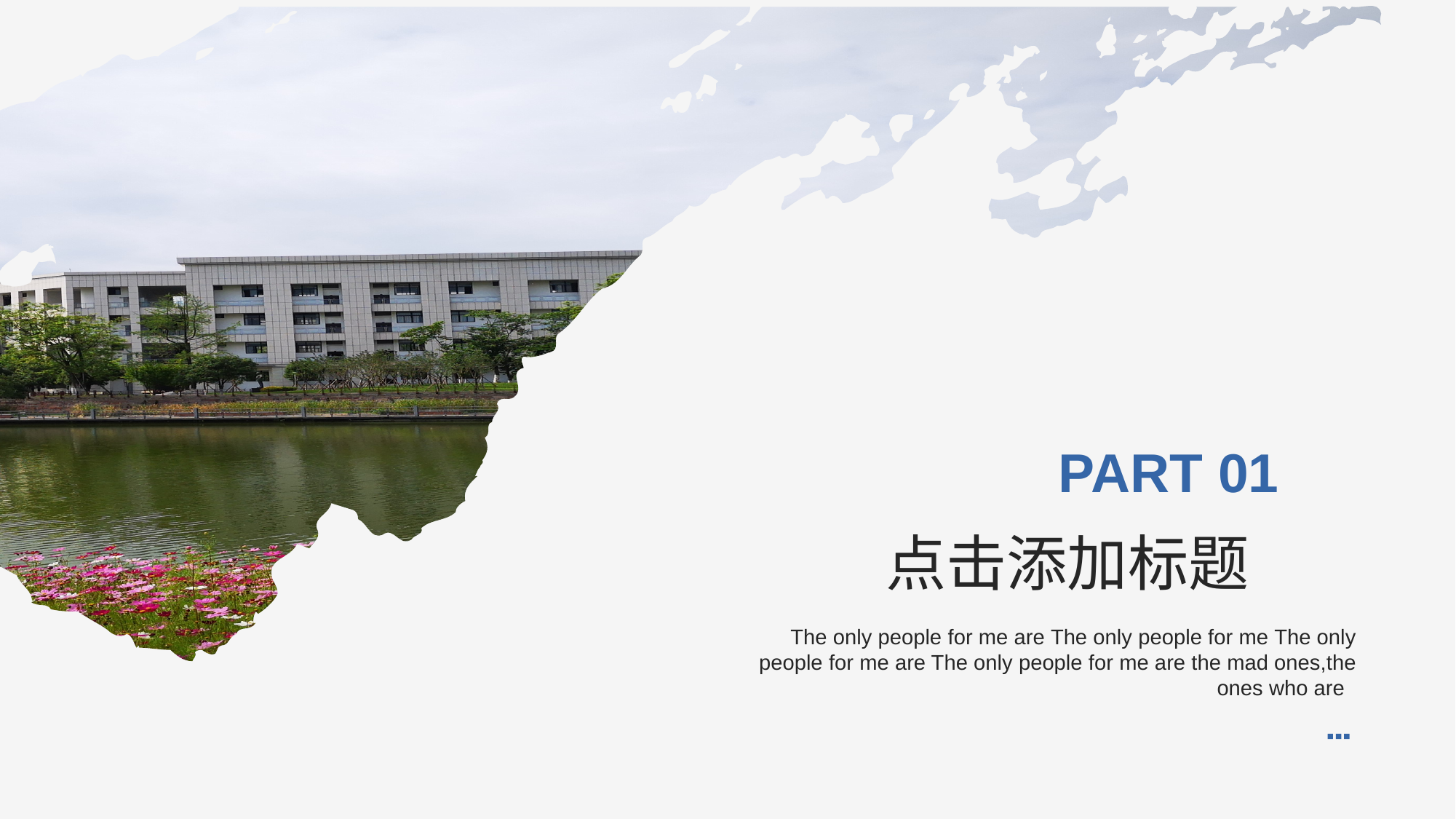

PART 01
点击添加标题
The only people for me are The only people for me The only people for me are The only people for me are the mad ones,the ones who are